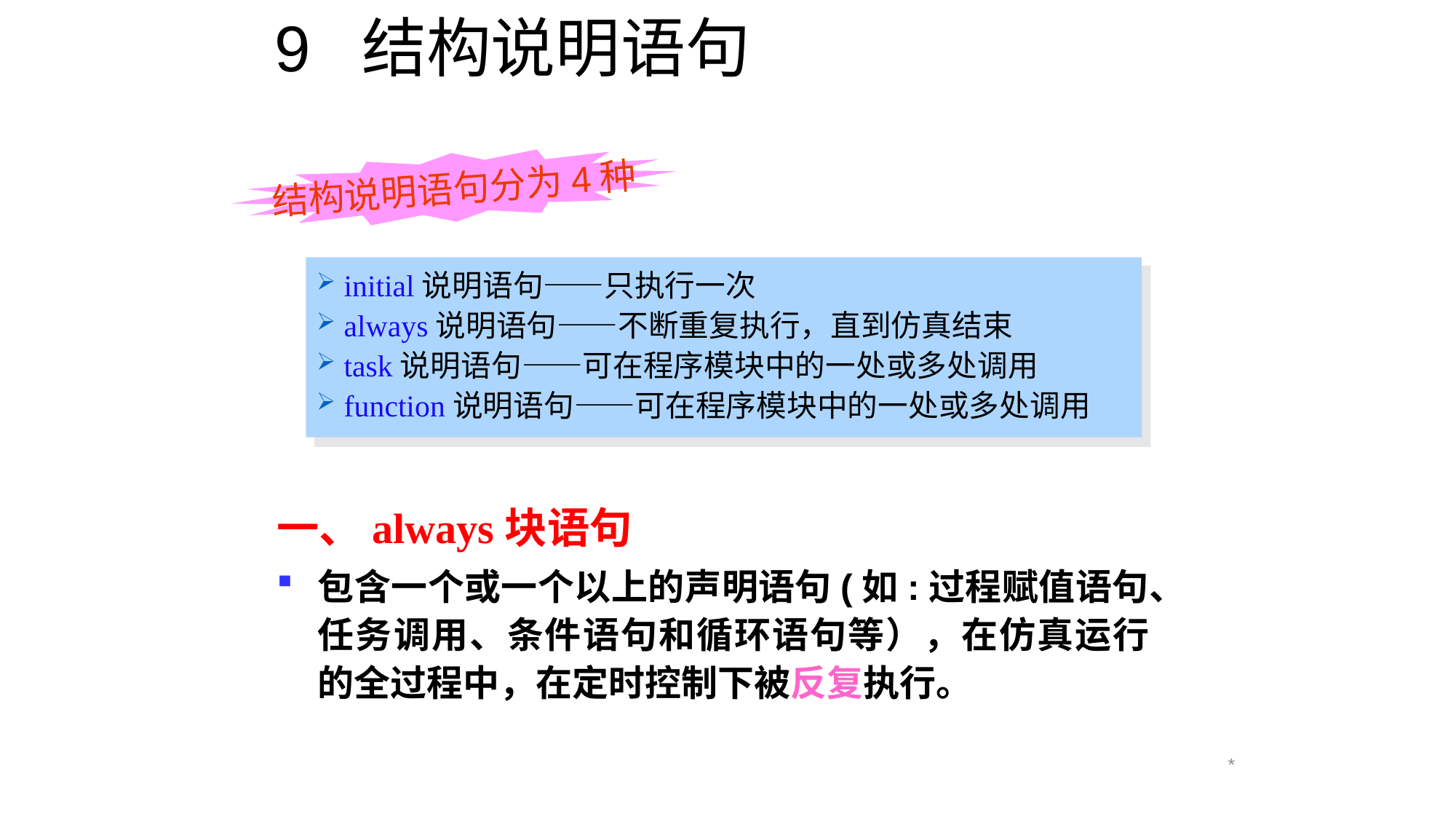

# 9  结构说明语句
结构说明语句分为4种
initial说明语句——只执行一次
always说明语句——不断重复执行，直到仿真结束
task说明语句——可在程序模块中的一处或多处调用
function说明语句——可在程序模块中的一处或多处调用
一、always块语句
包含一个或一个以上的声明语句(如:过程赋值语句、任务调用、条件语句和循环语句等），在仿真运行的全过程中，在定时控制下被反复执行。
*